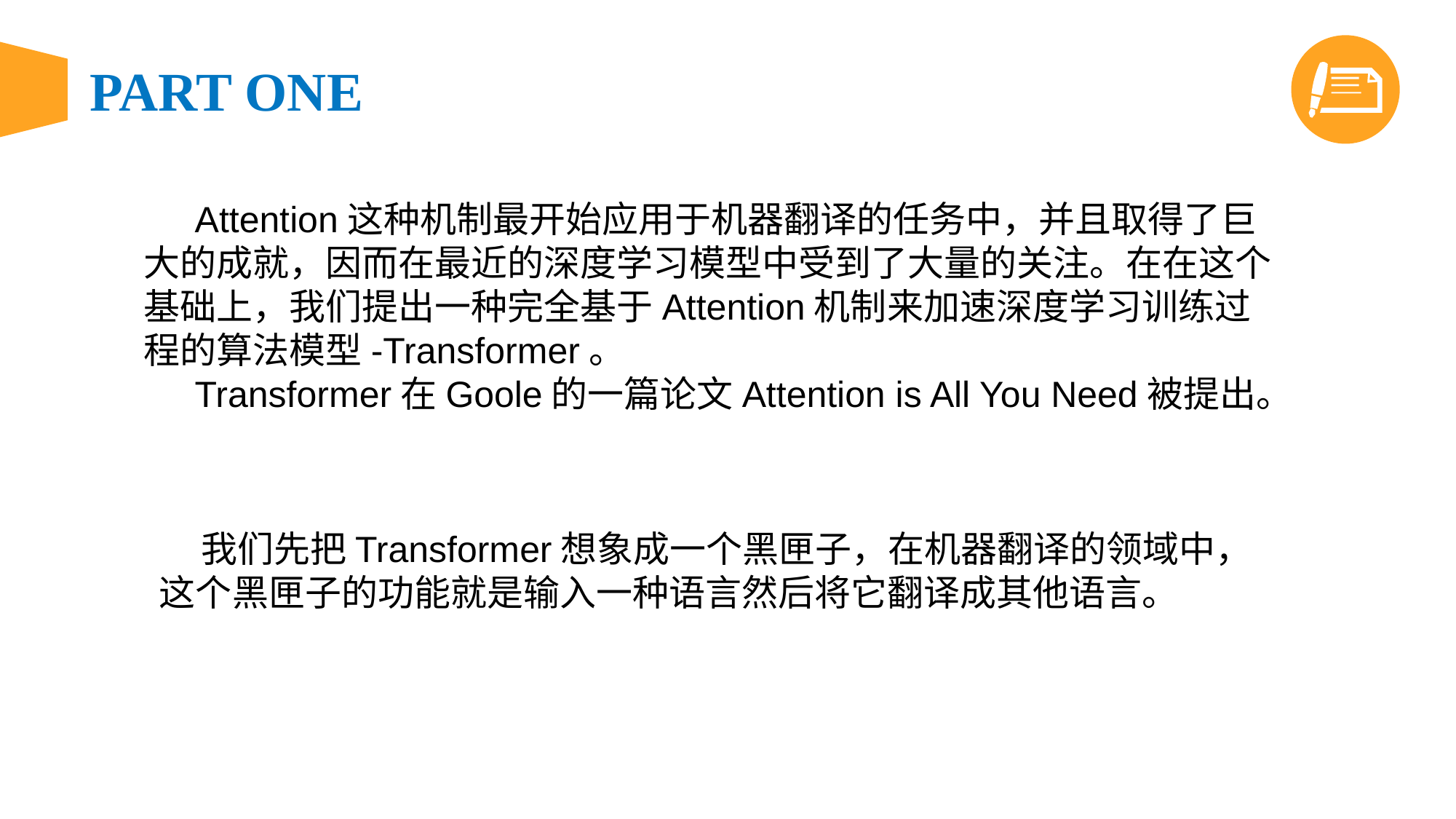

Attention这种机制最开始应用于机器翻译的任务中，并且取得了巨大的成就，因而在最近的深度学习模型中受到了大量的关注。在在这个基础上，我们提出一种完全基于Attention机制来加速深度学习训练过程的算法模型-Transformer。
     Transformer在Goole的一篇论文Attention is All You Need被提出。
    我们先把Transformer想象成一个黑匣子，在机器翻译的领域中，这个黑匣子的功能就是输入一种语言然后将它翻译成其他语言。